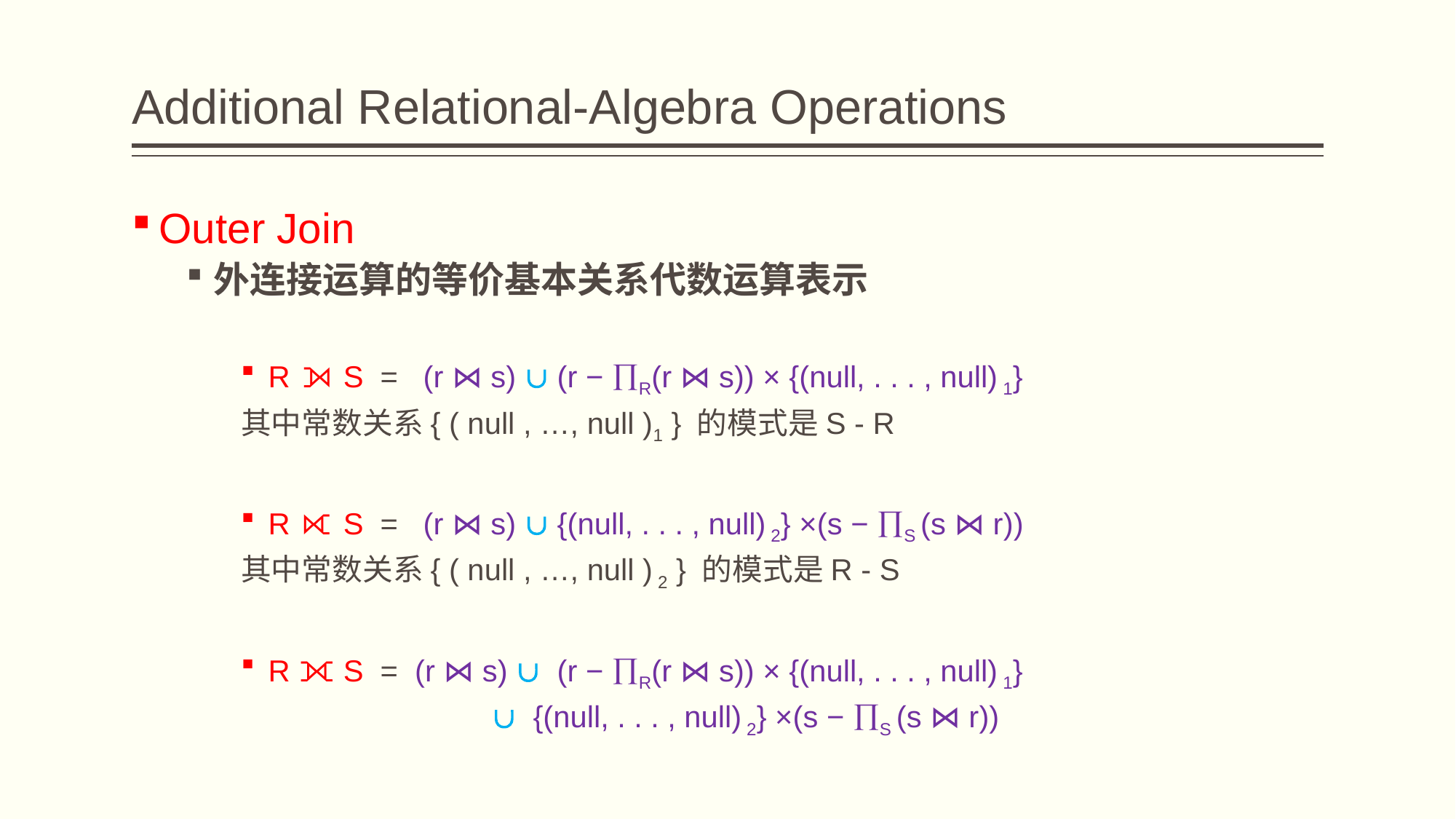

# Additional Relational-Algebra Operations
Outer Join
外连接运算的等价基本关系代数运算表示

R ⟕ S  =   (r ⋈ s) ∪ (r − ∏R(r ⋈ s)) × {(null, . . . , null) 1}
其中常数关系{ ( null , …, null )1 } 的模式是S - R

R ⟖ S  =   (r ⋈ s) ∪ {(null, . . . , null) 2} ×(s − ∏S (s ⋈ r))
其中常数关系{ ( null , …, null ) 2 } 的模式是R - S

R ⟗ S  =  (r ⋈ s) ∪  (r − ∏R(r ⋈ s)) × {(null, . . . , null) 1}
                              ∪  {(null, . . . , null) 2} ×(s − ∏S (s ⋈ r))